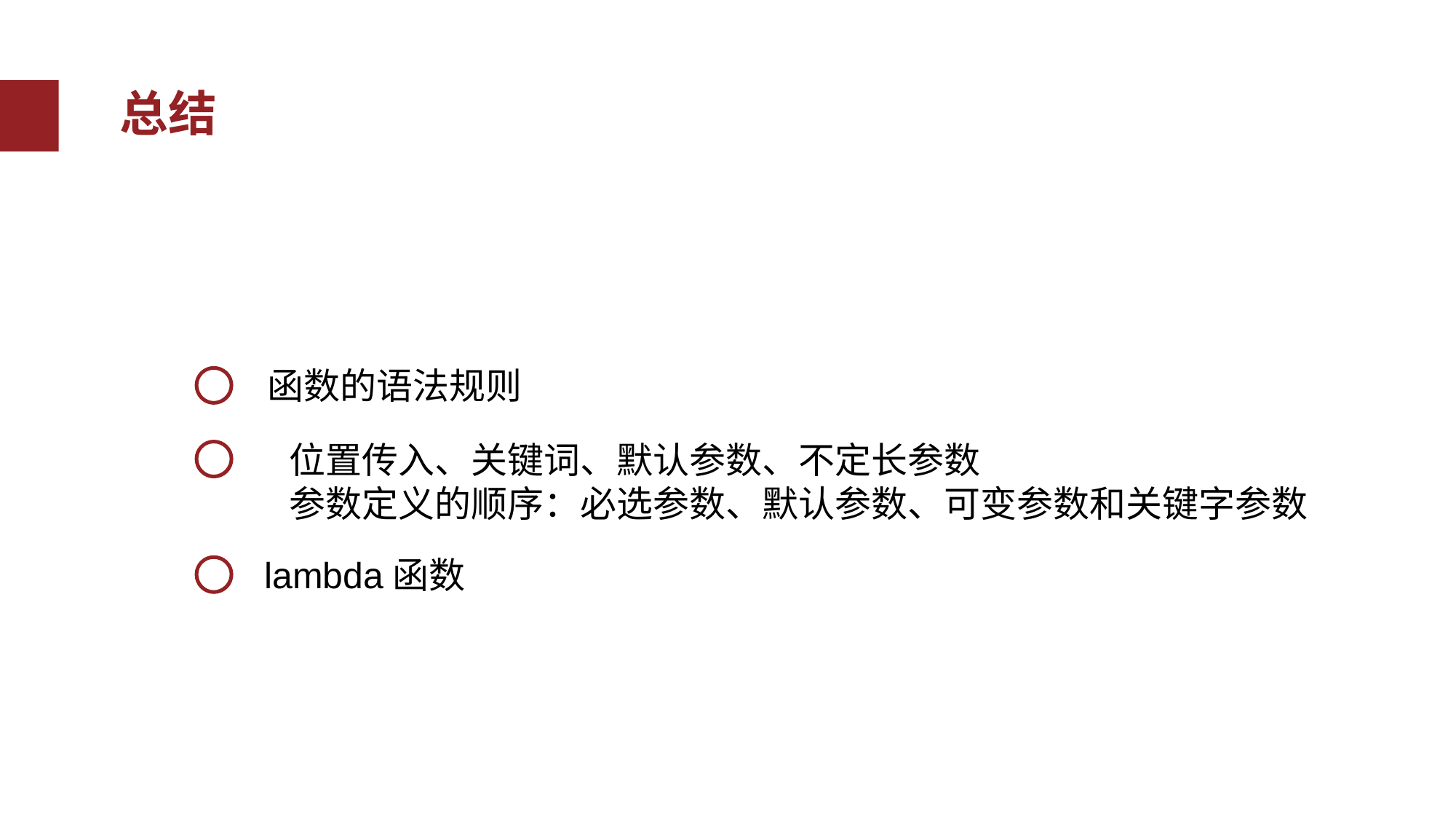

总结

函数的语法规则

位置传入、关键词、默认参数、不定长参数
参数定义的顺序：必选参数、默认参数、可变参数和关键字参数

lambda函数